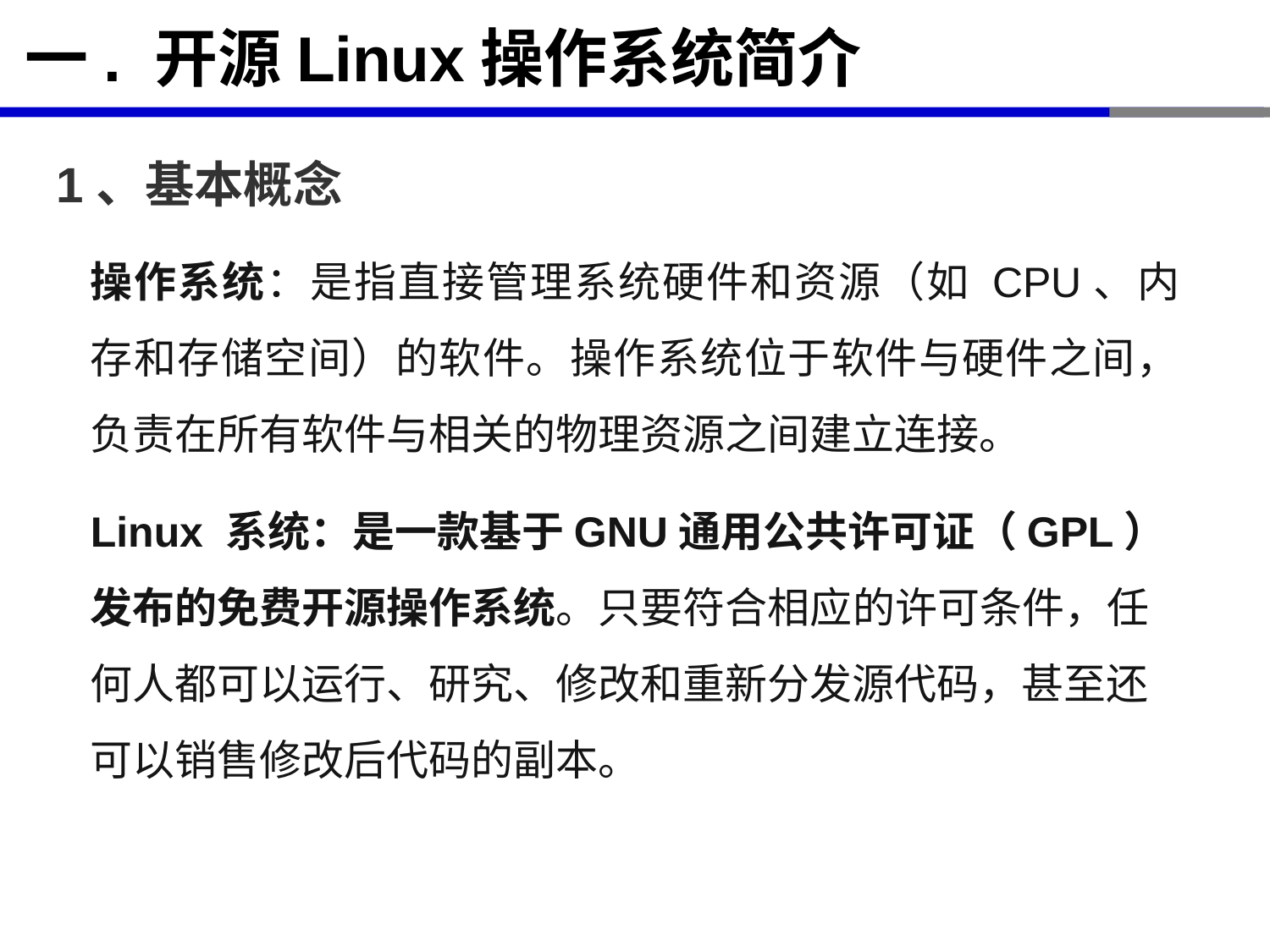

# 一. 开源Linux操作系统简介
1、基本概念
操作系统：是指直接管理系统硬件和资源（如 CPU、内存和存储空间）的软件。操作系统位于软件与硬件之间，负责在所有软件与相关的物理资源之间建立连接。
Linux 系统：是一款基于GNU通用公共许可证（GPL）发布的免费开源操作系统。只要符合相应的许可条件，任何人都可以运行、研究、修改和重新分发源代码，甚至还可以销售修改后代码的副本。